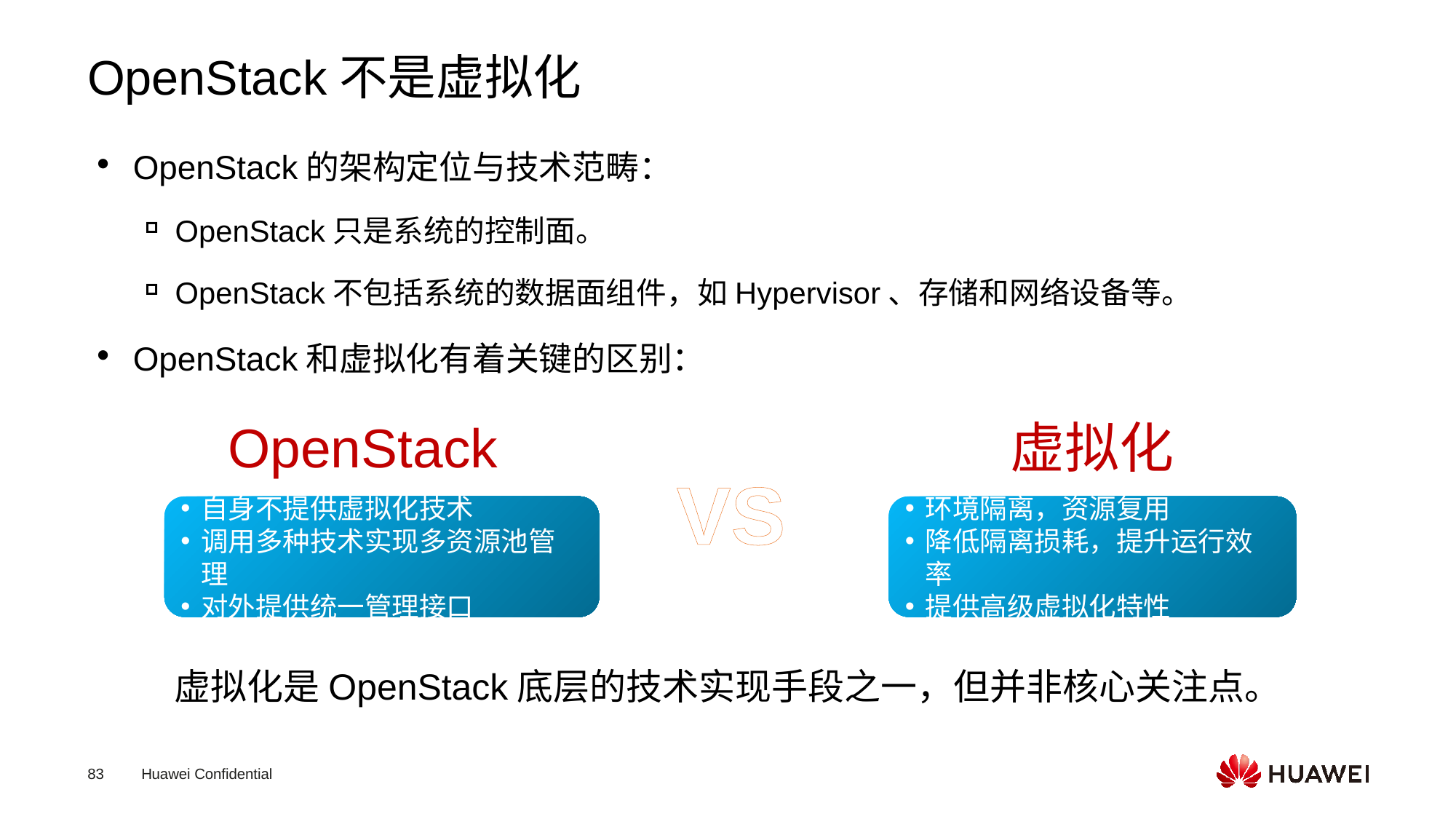

# OpenStack不是虚拟化
OpenStack的架构定位与技术范畴：
OpenStack只是系统的控制面。
OpenStack不包括系统的数据面组件，如Hypervisor、存储和网络设备等。
OpenStack和虚拟化有着关键的区别：
OpenStack
虚拟化
VS
自身不提供虚拟化技术
调用多种技术实现多资源池管理
对外提供统一管理接口
环境隔离，资源复用
降低隔离损耗，提升运行效率
提供高级虚拟化特性
虚拟化是OpenStack底层的技术实现手段之一，但并非核心关注点。